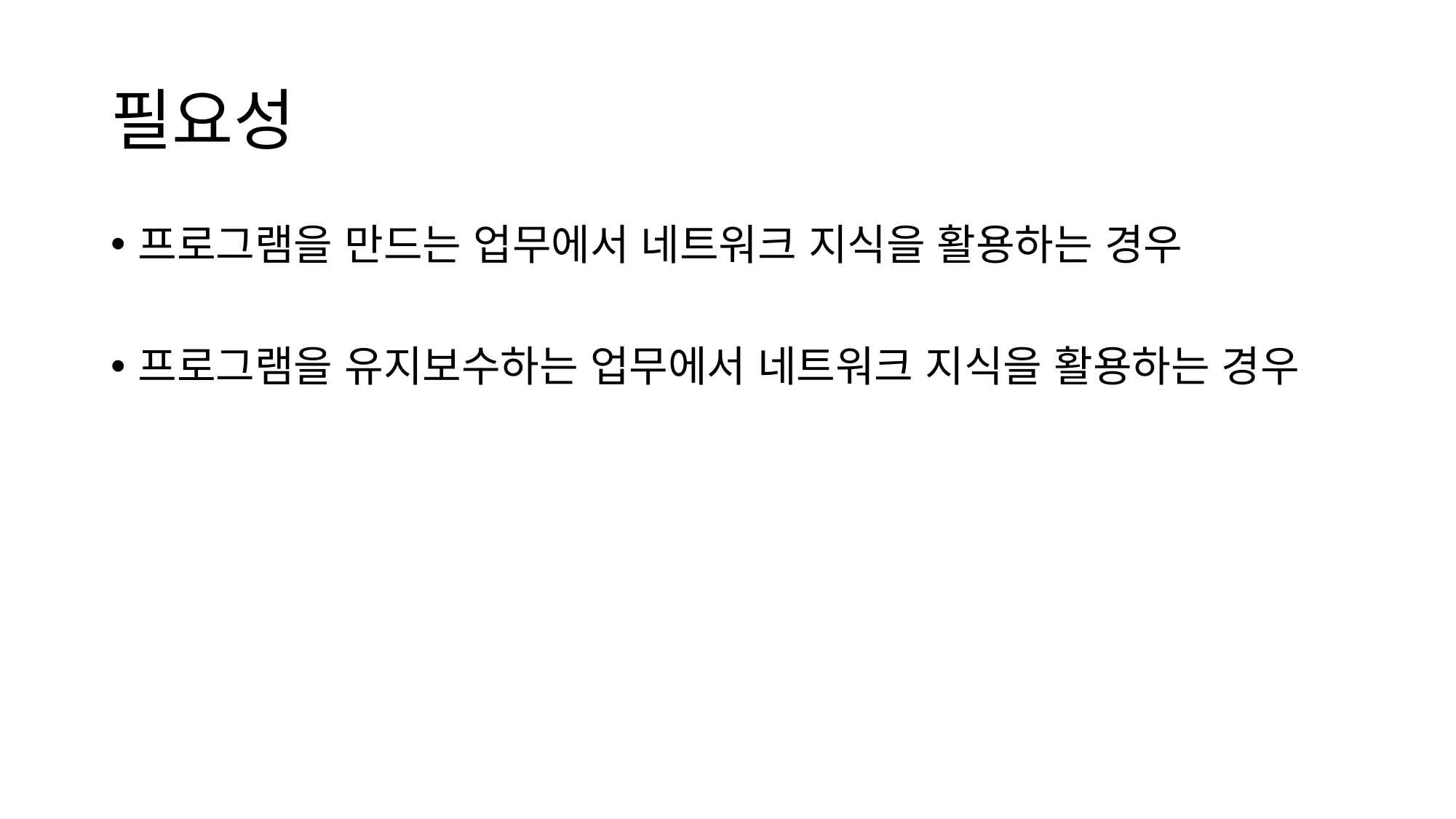

# 필요성
프로그램을 만드는 업무에서 네트워크 지식을 활용하는 경우

프로그램을 유지보수하는 업무에서 네트워크 지식을 활용하는 경우